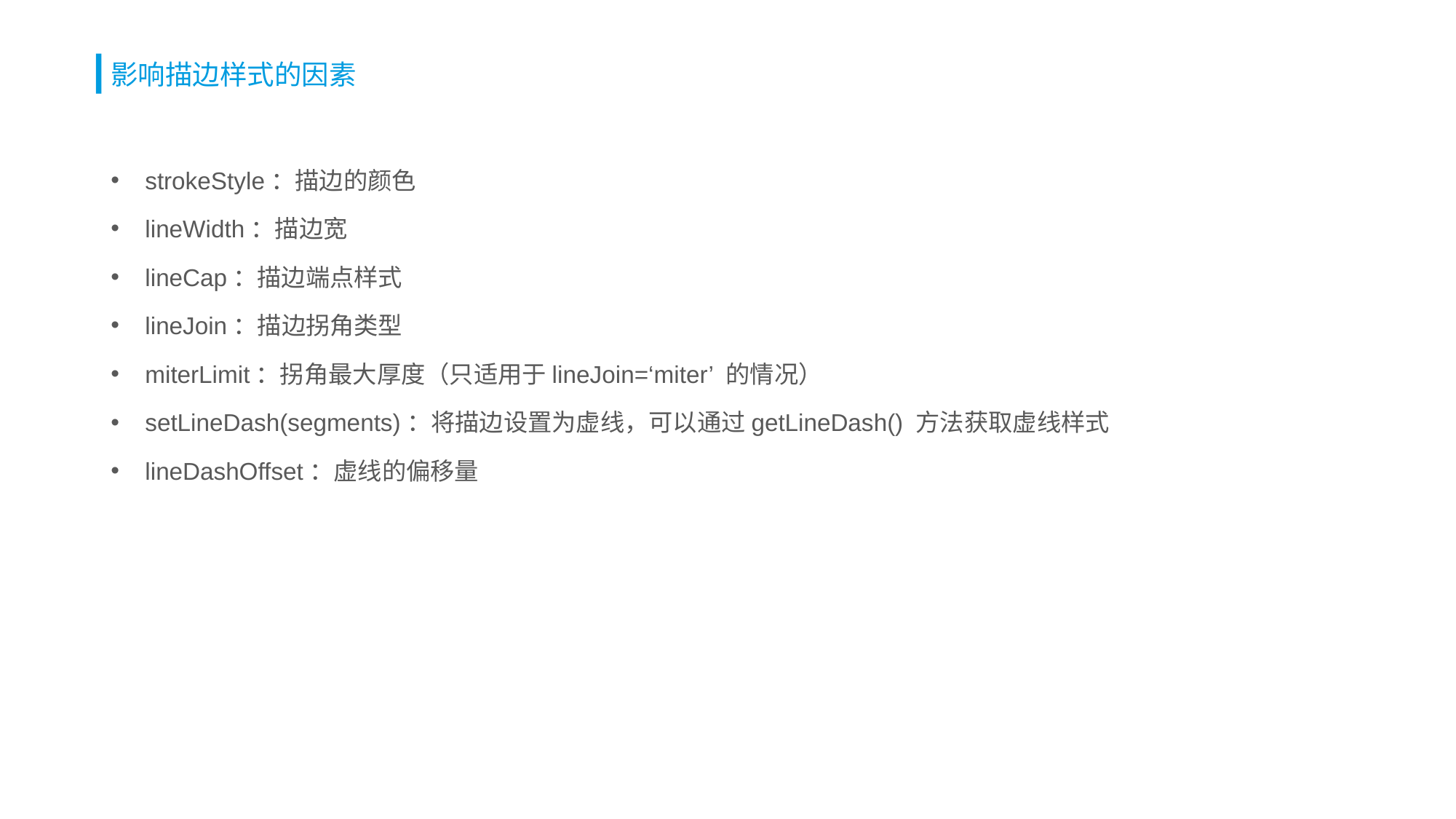

# 影响描边样式的因素
strokeStyle：描边的颜色
lineWidth：描边宽
lineCap：描边端点样式
lineJoin：描边拐角类型
miterLimit：拐角最大厚度（只适用于lineJoin=‘miter’ 的情况）
setLineDash(segments)：将描边设置为虚线，可以通过getLineDash() 方法获取虚线样式
lineDashOffset：虚线的偏移量